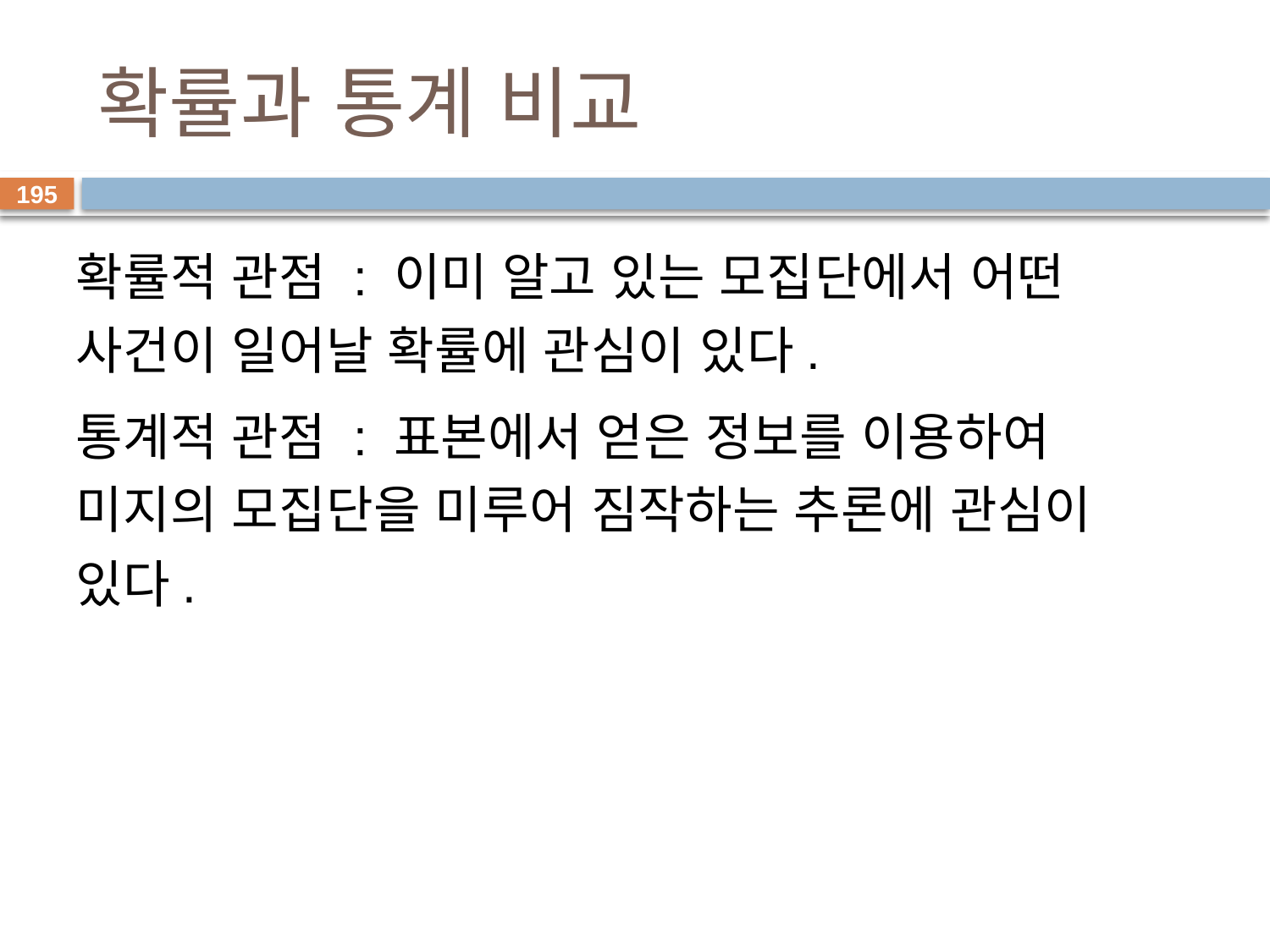

# 확률과 통계 비교
195
확률적 관점 : 이미 알고 있는 모집단에서 어떤 사건이 일어날 확률에 관심이 있다.
통계적 관점 : 표본에서 얻은 정보를 이용하여 미지의 모집단을 미루어 짐작하는 추론에 관심이 있다.